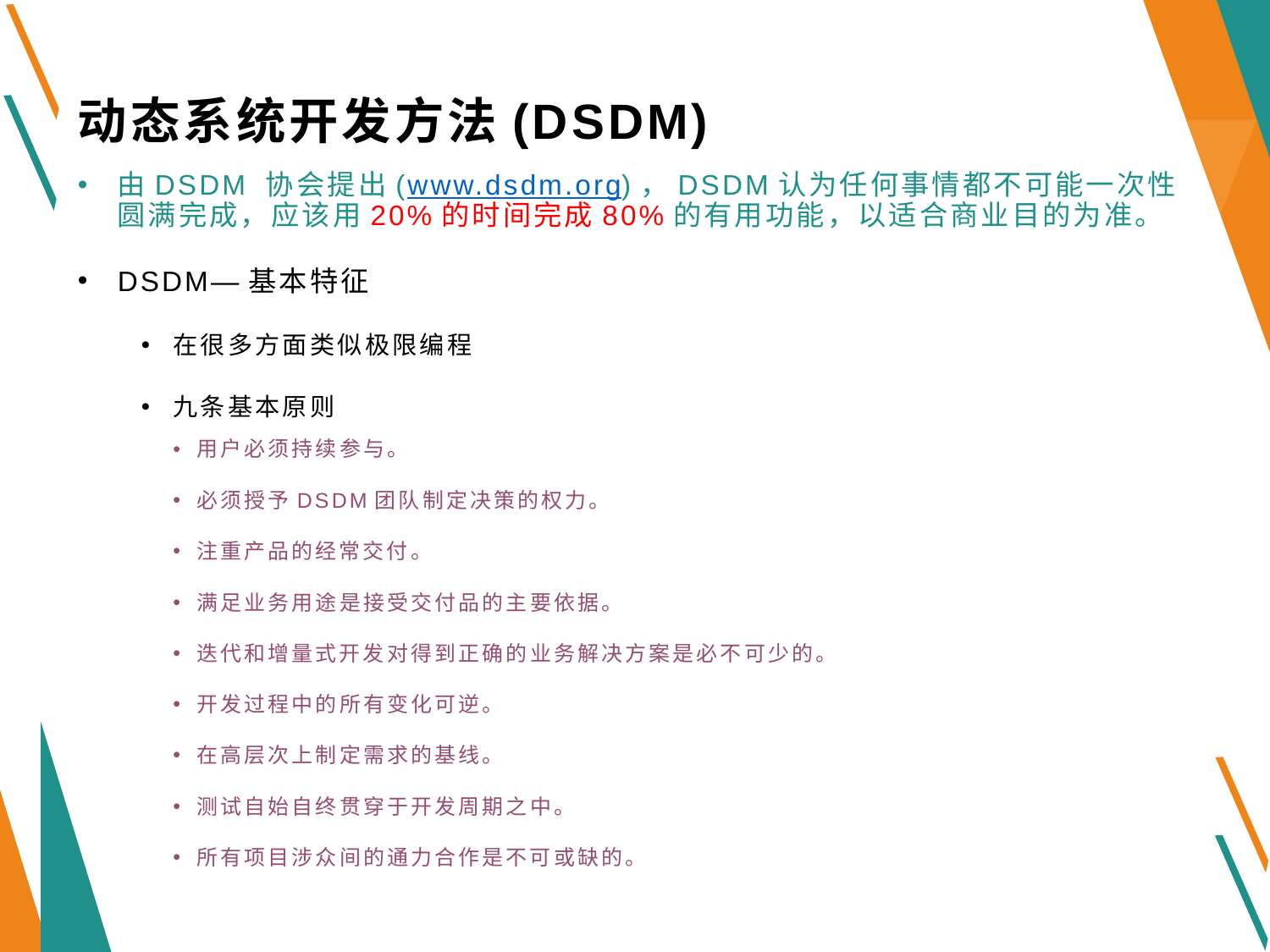

# 动态系统开发方法(DSDM)
由DSDM 协会提出(www.dsdm.org)，DSDM认为任何事情都不可能一次性圆满完成，应该用20%的时间完成80%的有用功能，以适合商业目的为准。
DSDM—基本特征
在很多方面类似极限编程
九条基本原则
用户必须持续参与。
必须授予DSDM团队制定决策的权力。
注重产品的经常交付。
满足业务用途是接受交付品的主要依据。
迭代和增量式开发对得到正确的业务解决方案是必不可少的。
开发过程中的所有变化可逆。
在高层次上制定需求的基线。
测试自始自终贯穿于开发周期之中。
所有项目涉众间的通力合作是不可或缺的。
16